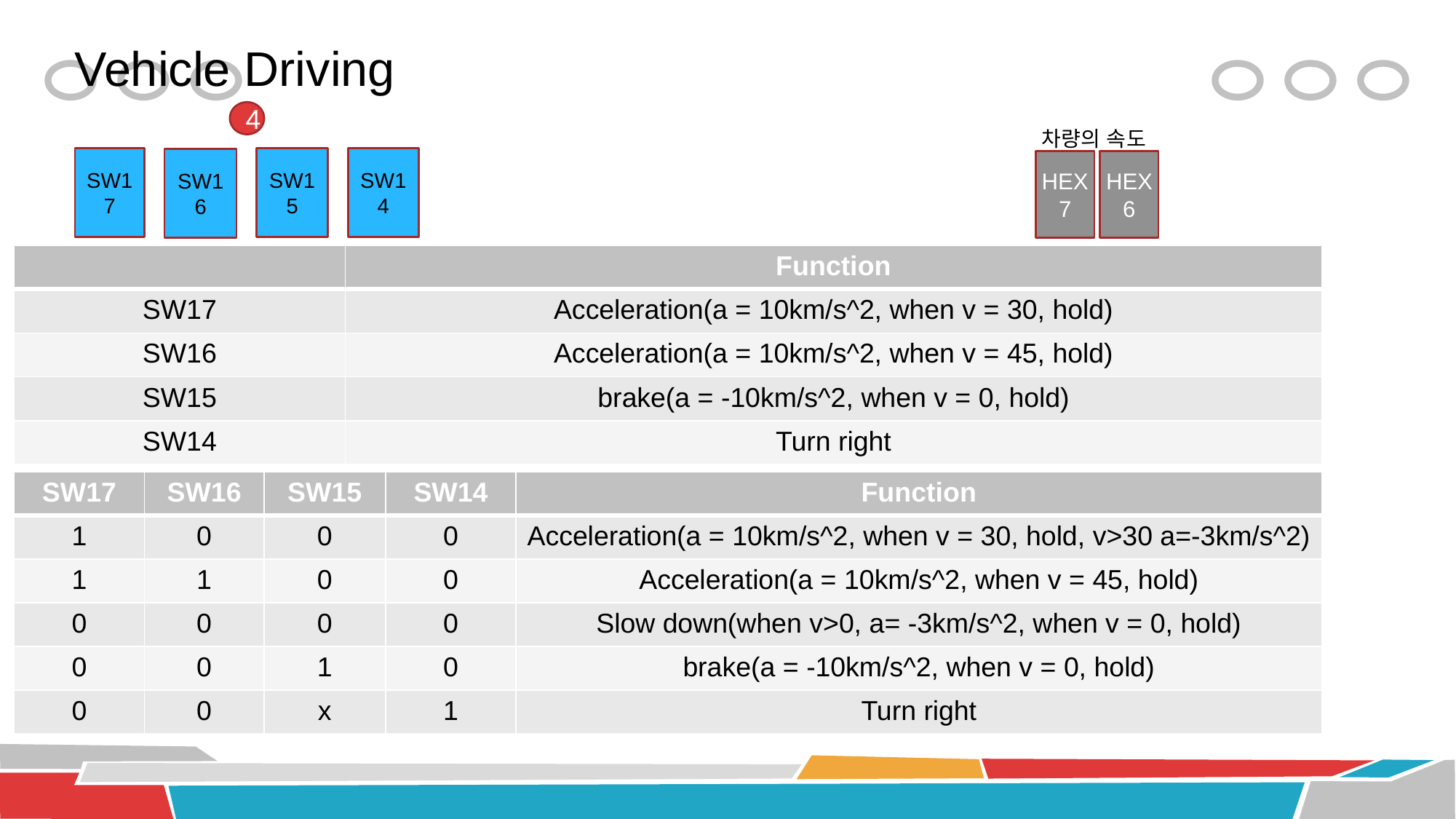

Vehicle Driving
4
차량의 속도
SW17
SW15
SW14
SW16
HEX7
HEX6
|  | Function |
| --- | --- |
| SW17 | Acceleration(a = 10km/s^2, when v = 30, hold) |
| SW16 | Acceleration(a = 10km/s^2, when v = 45, hold) |
| SW15 | brake(a = -10km/s^2, when v = 0, hold) |
| SW14 | Turn right |
| SW17 | SW16 | SW15 | SW14 | Function |
| --- | --- | --- | --- | --- |
| 1 | 0 | 0 | 0 | Acceleration(a = 10km/s^2, when v = 30, hold, v>30 a=-3km/s^2) |
| 1 | 1 | 0 | 0 | Acceleration(a = 10km/s^2, when v = 45, hold) |
| 0 | 0 | 0 | 0 | Slow down(when v>0, a= -3km/s^2, when v = 0, hold) |
| 0 | 0 | 1 | 0 | brake(a = -10km/s^2, when v = 0, hold) |
| 0 | 0 | x | 1 | Turn right |